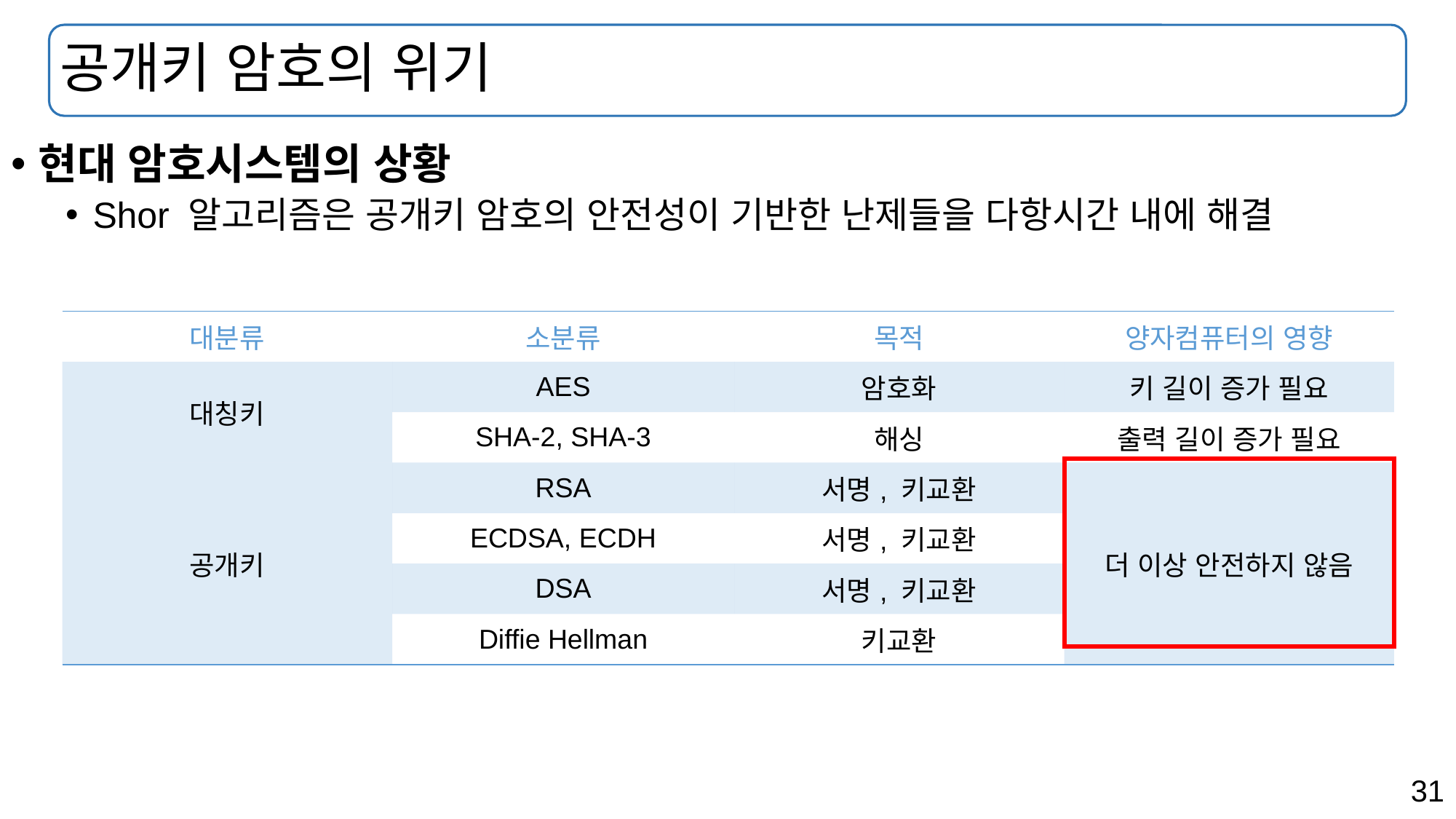

# 공개키 암호의 위기
현대 암호시스템의 상황
Shor 알고리즘은 공개키 암호의 안전성이 기반한 난제들을 다항시간 내에 해결
| 대분류 | 소분류 | 목적 | 양자컴퓨터의 영향 |
| --- | --- | --- | --- |
| 대칭키 | AES | 암호화 | 키 길이 증가 필요 |
|  | SHA-2, SHA-3 | 해싱 | 출력 길이 증가 필요 |
| 공개키 | RSA | 서명, 키교환 | 더 이상 안전하지 않음 |
|  | ECDSA, ECDH | 서명, 키교환 |  |
|  | DSA | 서명, 키교환 |  |
|  | Diffie Hellman | 키교환 |  |